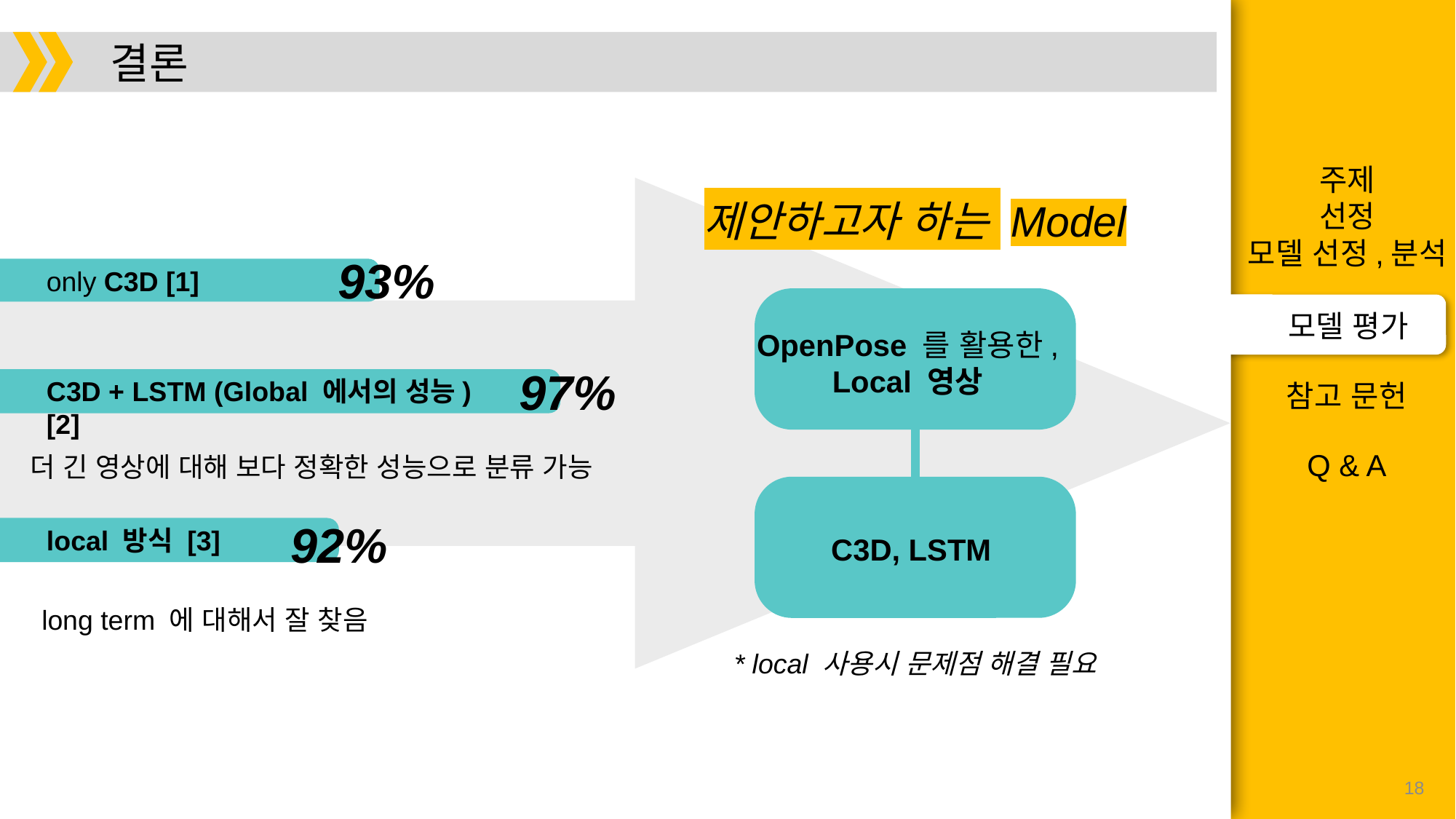

결론

제안하고자 하는 Model
93%
only C3D [1]

OpenPose 를 활용한,
Local 영상
97%
C3D + LSTM (Global 에서의 성능) [2]

더 긴 영상에 대해 보다 정확한 성능으로 분류 가능

92%
local 방식 [3]

C3D, LSTM
long term 에 대해서 잘 찾음
* local 사용시 문제점 해결 필요
18